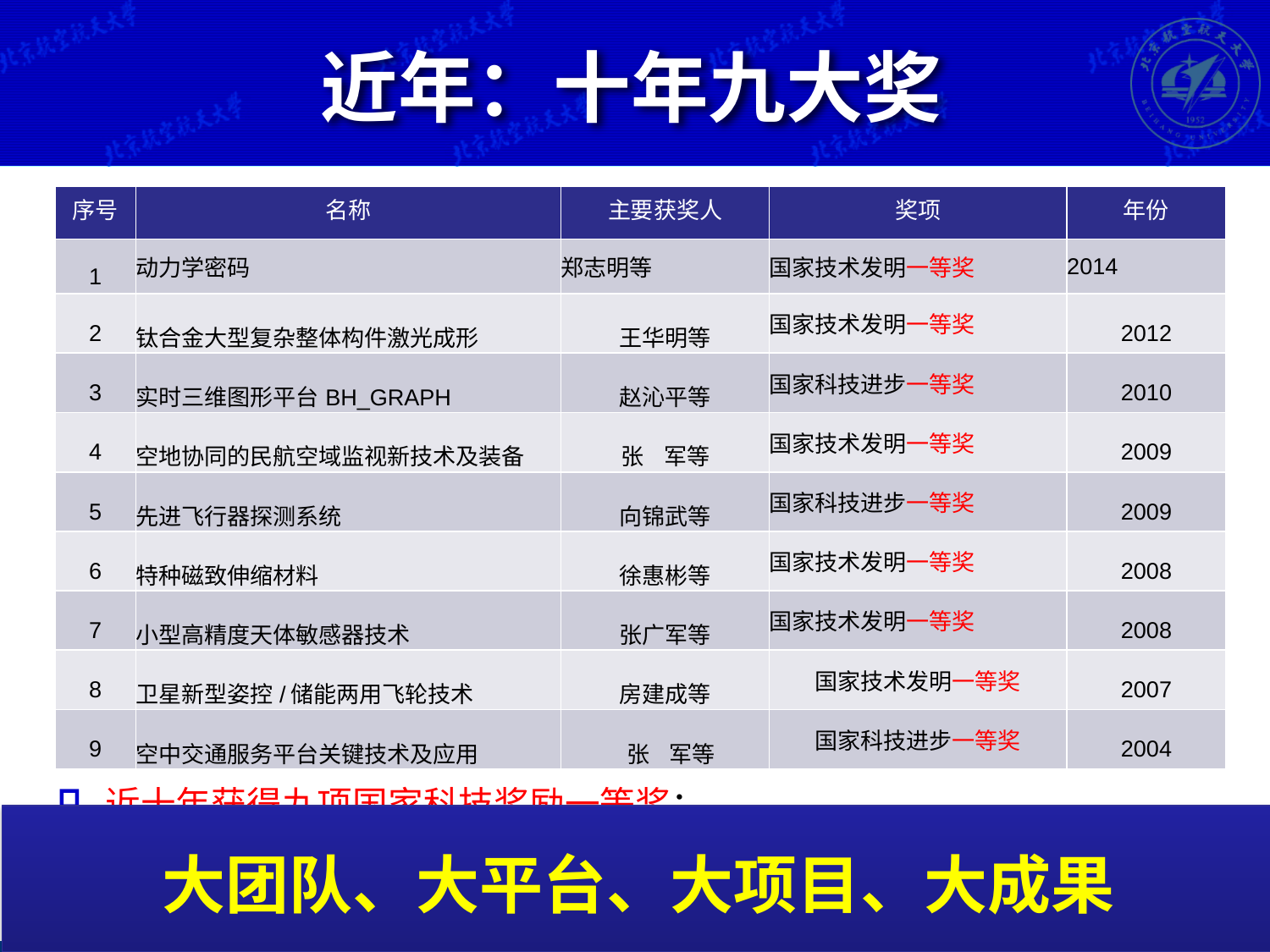

# 近年：十年九大奖
| 序号 | 名称 | 主要获奖人 | 奖项 | 年份 |
| --- | --- | --- | --- | --- |
| 1 | 动力学密码 | 郑志明等 | 国家技术发明一等奖 | 2014 |
| 2 | 钛合金大型复杂整体构件激光成形 | 王华明等 | 国家技术发明一等奖 | 2012 |
| 3 | 实时三维图形平台BH\_GRAPH | 赵沁平等 | 国家科技进步一等奖 | 2010 |
| 4 | 空地协同的民航空域监视新技术及装备 | 张 军等 | 国家技术发明一等奖 | 2009 |
| 5 | 先进飞行器探测系统 | 向锦武等 | 国家科技进步一等奖 | 2009 |
| 6 | 特种磁致伸缩材料 | 徐惠彬等 | 国家技术发明一等奖 | 2008 |
| 7 | 小型高精度天体敏感器技术 | 张广军等 | 国家技术发明一等奖 | 2008 |
| 8 | 卫星新型姿控/储能两用飞轮技术 | 房建成等 | 国家技术发明一等奖 | 2007 |
| 9 | 空中交通服务平台关键技术及应用 | 张 军等 | 国家科技进步一等奖 | 2004 |
“十五”以来，累计获得国家奖60余项；
近十年获得九项国家科技奖励一等奖；
2013年获国家自然科学二等奖3项；2015年再获国家科技奖励3项
大团队、大平台、大项目、大成果